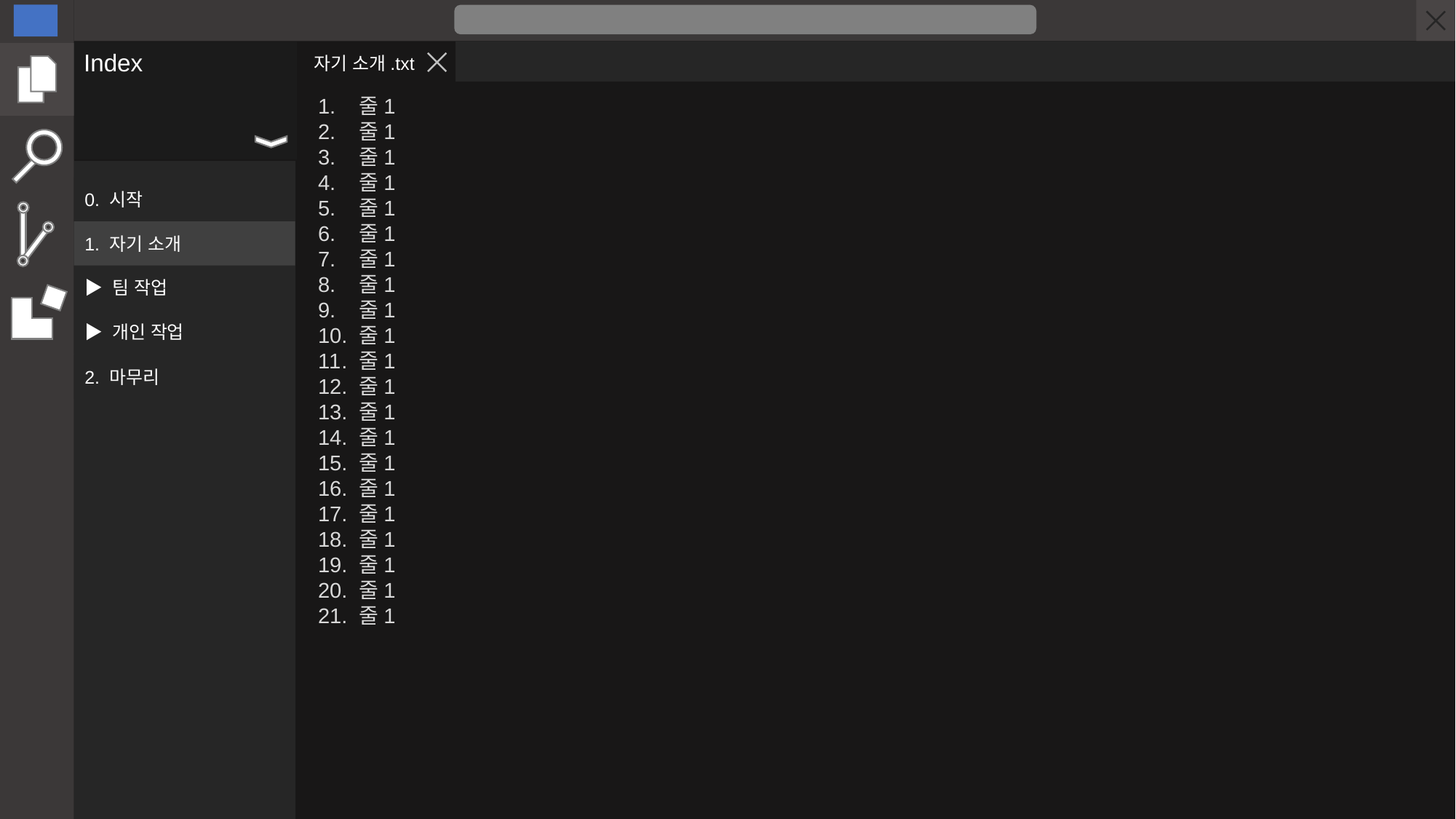

Index

자기 소개.txt
줄1
줄1
줄1
줄1
줄1
줄1
줄1
줄1
줄1
줄1
줄1
줄1
줄1
줄1
줄1
줄1
줄1
줄1
줄1
줄1
줄1

0. 시작

1. 자기 소개
▶ 팀 작업

▶ 개인 작업
2. 마무리